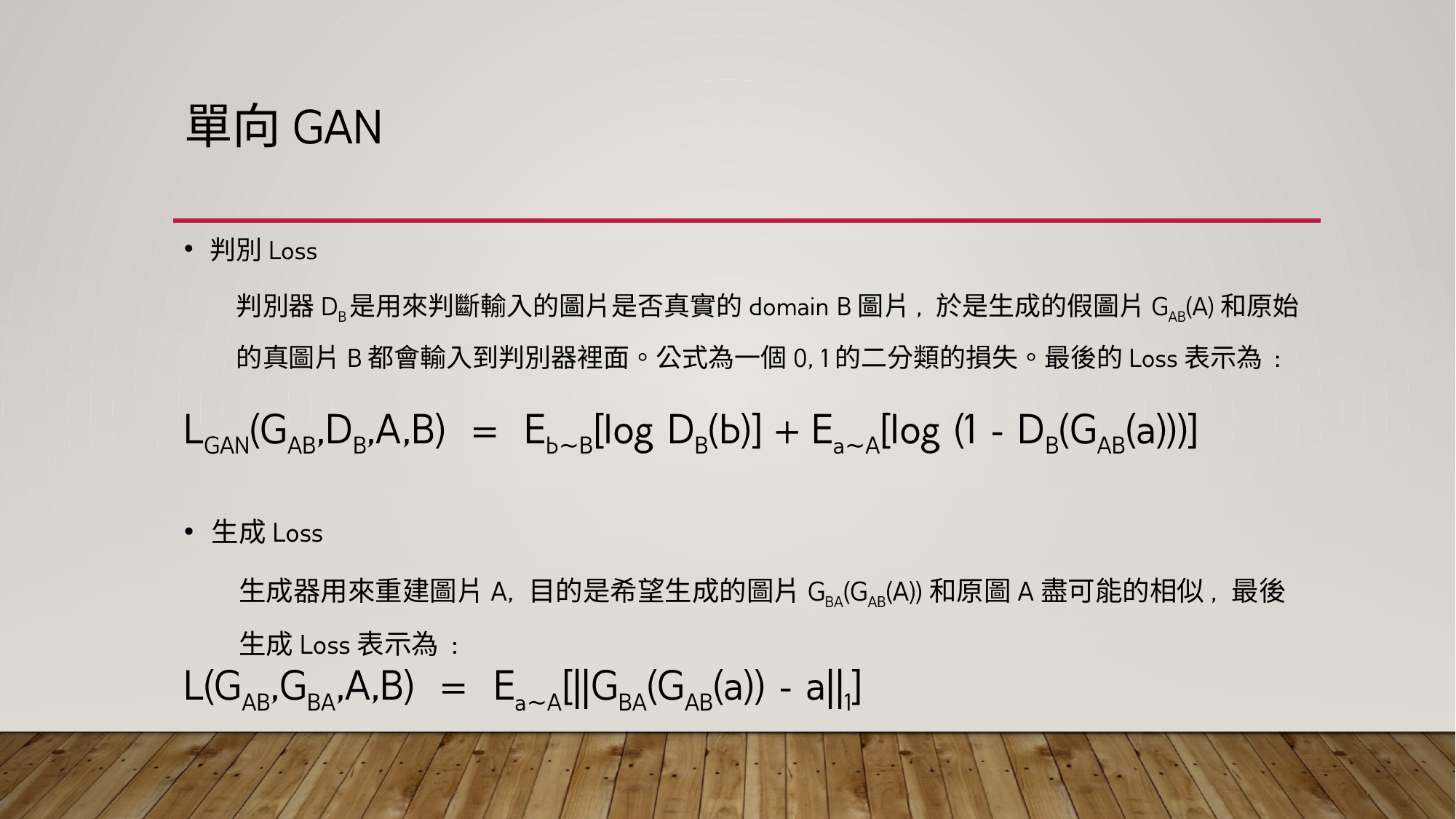

# 單向GAN
判別Loss
判別器DB是用來判斷輸入的圖片是否真實的domain B圖片, 於是生成的假圖片GAB(A)和原始的真圖片B都會輸入到判別器裡面。公式為一個0, 1的二分類的損失。最後的Loss表示為 :
LGAN(GAB,DB,A,B)  =  Eb∼B[log DB(b)] + Ea∼A[log (1 − DB(GAB(a)))]
生成Loss
生成器用來重建圖片A, 目的是希望生成的圖片GBA(GAB(A))和原圖A盡可能的相似, 最後生成Loss表示為 :
L(GAB,GBA,A,B)  =  Ea∼A[||GBA(GAB(a)) − a||1]